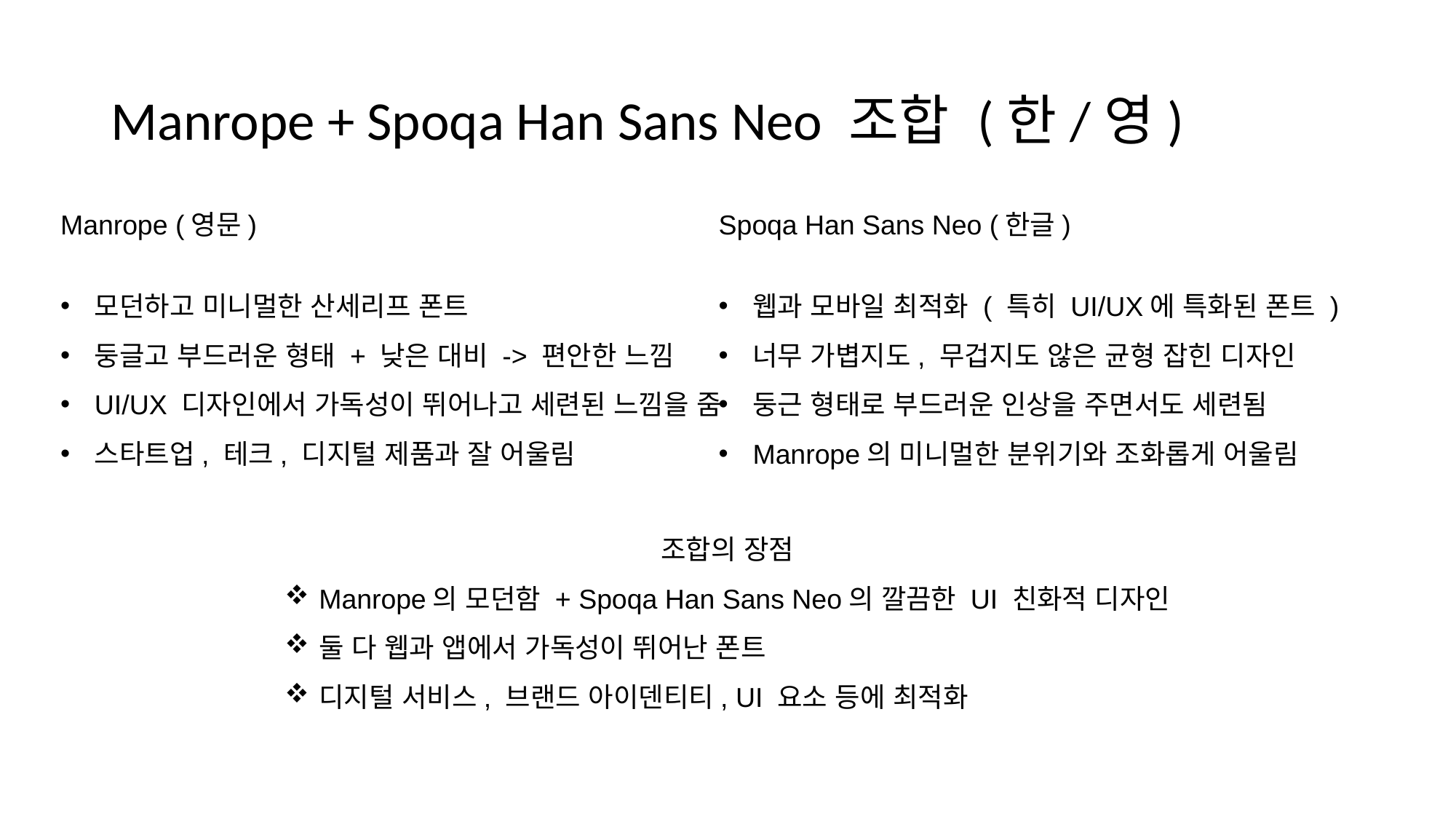

# Manrope + Spoqa Han Sans Neo 조합 (한/영)
Manrope (영문)

모던하고 미니멀한 산세리프 폰트
둥글고 부드러운 형태 + 낮은 대비 -> 편안한 느낌
UI/UX 디자인에서 가독성이 뛰어나고 세련된 느낌을 줌
스타트업, 테크, 디지털 제품과 잘 어울림
Spoqa Han Sans Neo (한글)

웹과 모바일 최적화 ( 특히 UI/UX에 특화된 폰트 )
너무 가볍지도, 무겁지도 않은 균형 잡힌 디자인
둥근 형태로 부드러운 인상을 주면서도 세련됨
Manrope의 미니멀한 분위기와 조화롭게 어울림
조합의 장점
Manrope의 모던함 + Spoqa Han Sans Neo의 깔끔한 UI 친화적 디자인
둘 다 웹과 앱에서 가독성이 뛰어난 폰트
디지털 서비스, 브랜드 아이덴티티, UI 요소 등에 최적화